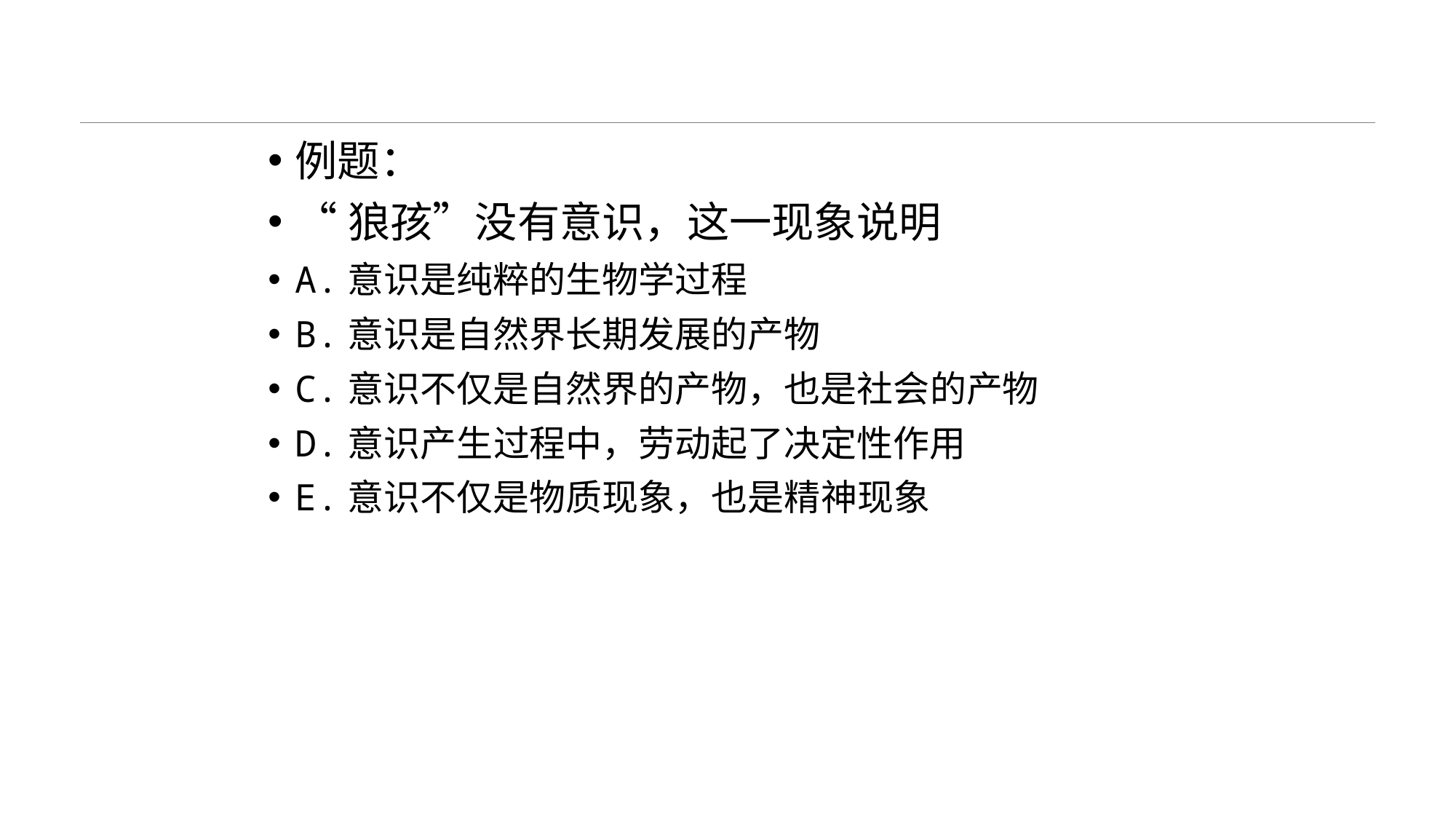

#
例题：
“狼孩”没有意识，这一现象说明
A.意识是纯粹的生物学过程
B.意识是自然界长期发展的产物
C.意识不仅是自然界的产物，也是社会的产物
D.意识产生过程中，劳动起了决定性作用
E.意识不仅是物质现象，也是精神现象